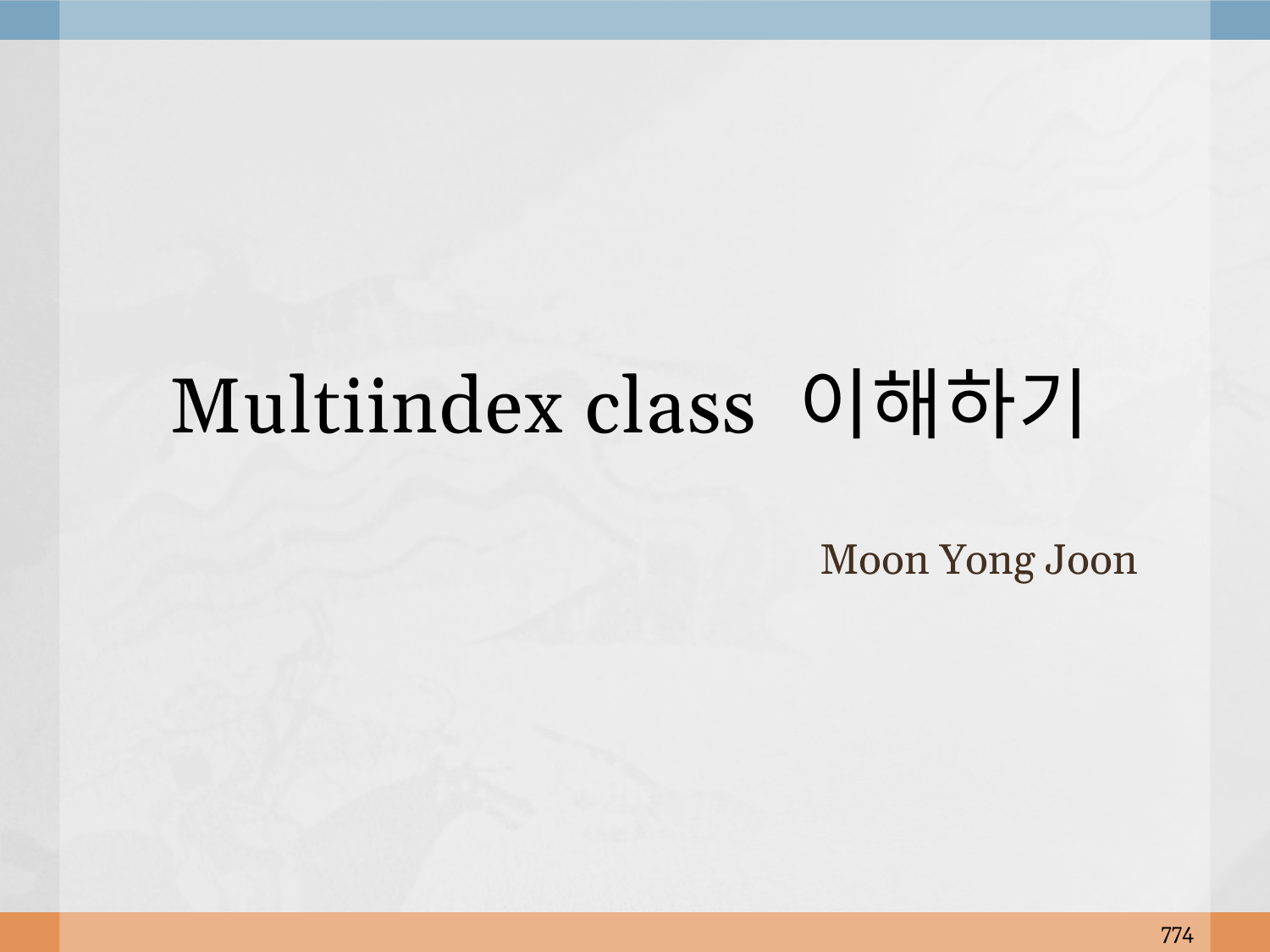

# Multiindex class 이해하기
Moon Yong Joon
774